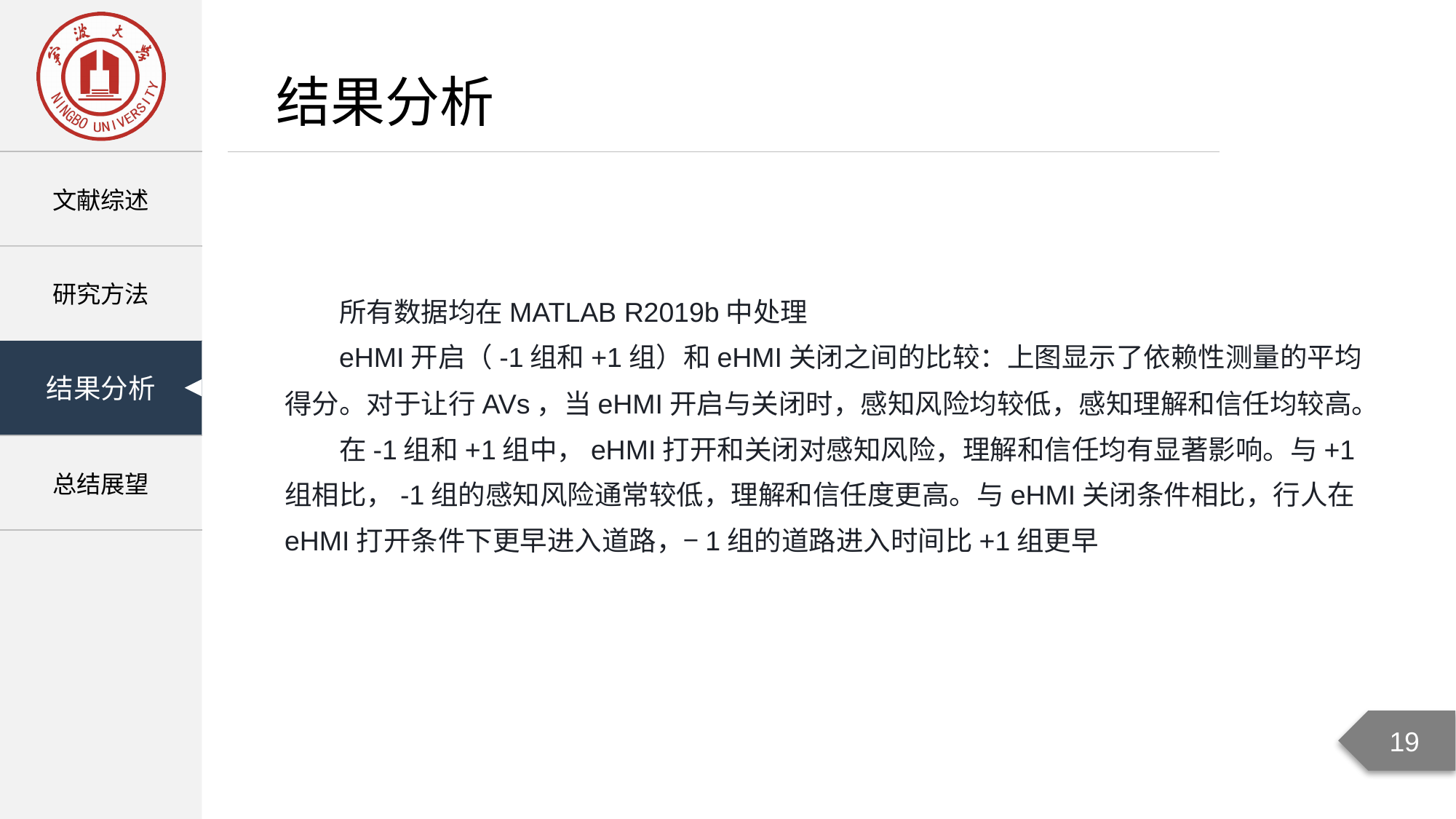

结果分析
所有数据均在MATLAB R2019b中处理
eHMI开启（-1组和+1组）和eHMI关闭之间的比较：上图显示了依赖性测量的平均得分。对于让行AVs，当eHMI开启与关闭时，感知风险均较低，感知理解和信任均较高。
在-1组和+1组中，eHMI打开和关闭对感知风险，理解和信任均有显著影响。与+1组相比，-1组的感知风险通常较低，理解和信任度更高。与eHMI关闭条件相比，行人在eHMI打开条件下更早进入道路，−1组的道路进入时间比+1组更早